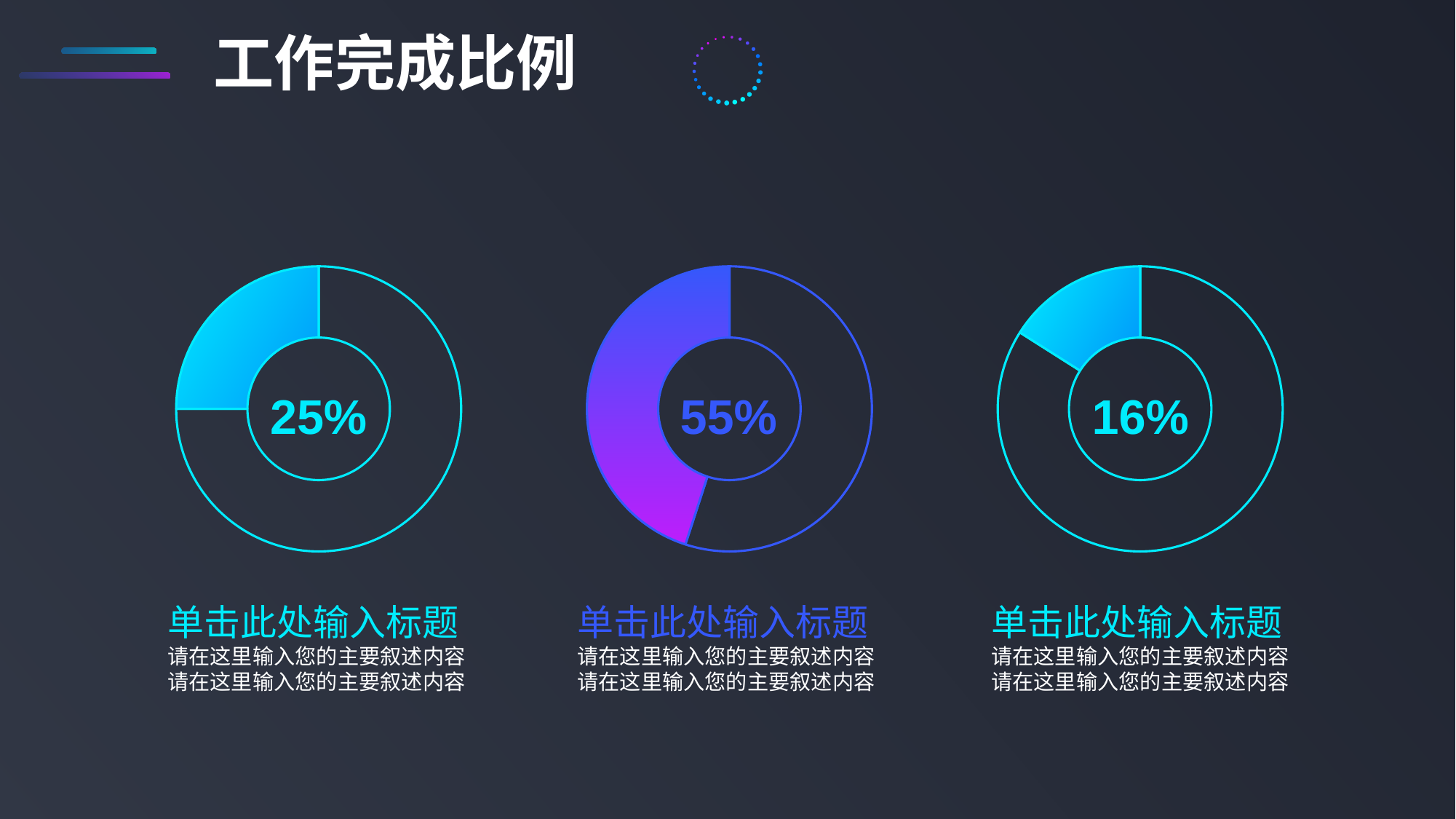

工作完成比例

### Chart

| Category | 销售额 |
|---|---|
| 第一季度 | 0.75 |
| 第二季度 | 0.25 |
25%

### Chart

| Category | 销售额 |
|---|---|
| 第一季度 | 0.55 |
| 第二季度 | 0.45 |
55%

### Chart

| Category | 销售额 |
|---|---|
| 第一季度 | 0.84 |
| 第二季度 | 0.16 |
16%
单击此处输入标题
请在这里输入您的主要叙述内容
请在这里输入您的主要叙述内容

单击此处输入标题
请在这里输入您的主要叙述内容
请在这里输入您的主要叙述内容

单击此处输入标题
请在这里输入您的主要叙述内容
请在这里输入您的主要叙述内容